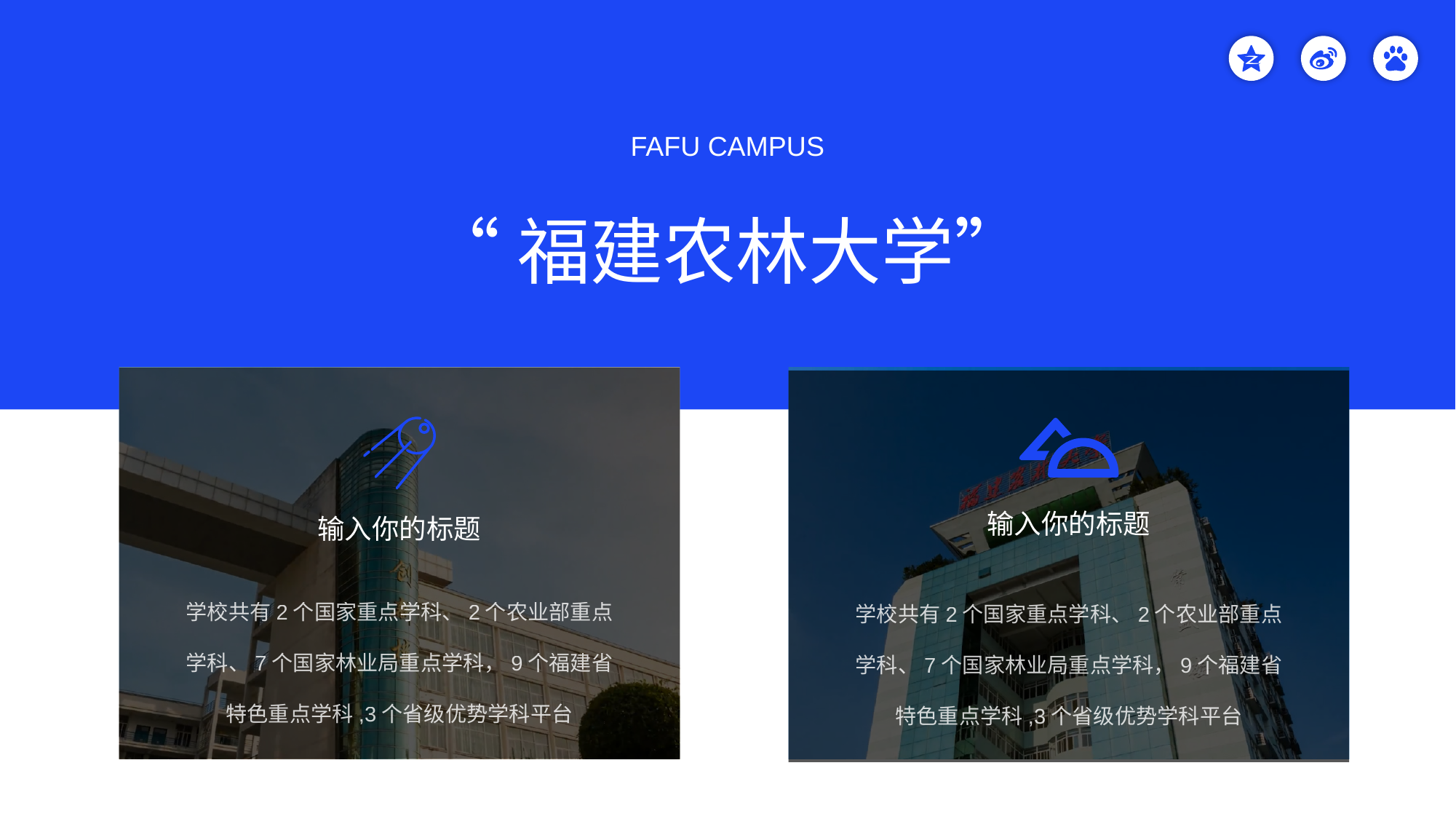

FAFU CAMPUS
“福建农林大学”

输入你的标题
学校共有2个国家重点学科、2个农业部重点学科、7个国家林业局重点学科，9个福建省特色重点学科,3个省级优势学科平台

输入你的标题
学校共有2个国家重点学科、2个农业部重点学科、7个国家林业局重点学科，9个福建省特色重点学科,3个省级优势学科平台